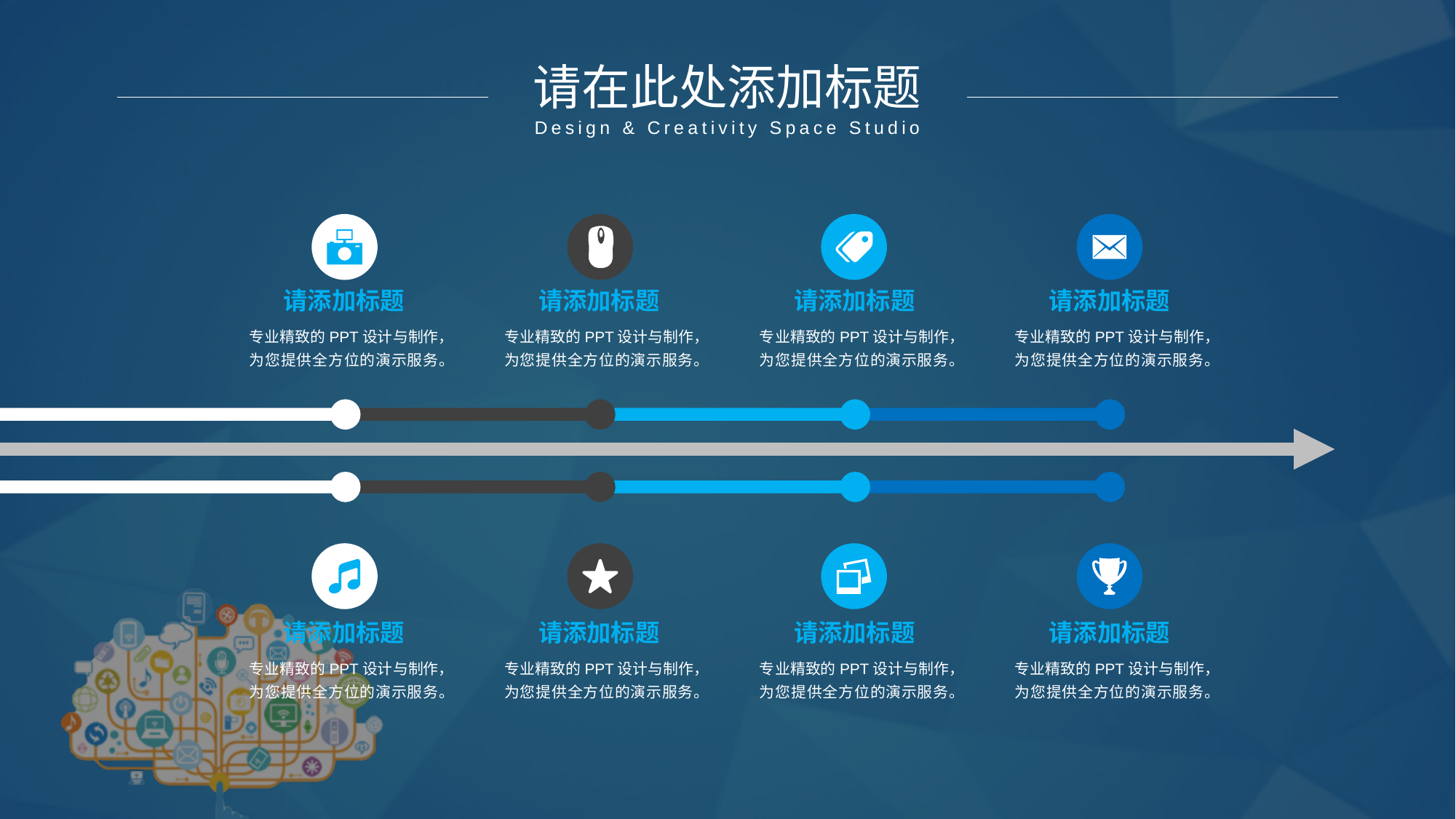

请在此处添加标题
Design & Creativity Space Studio

请添加标题
请添加标题
请添加标题
请添加标题
专业精致的PPT设计与制作，为您提供全方位的演示服务。
专业精致的PPT设计与制作，为您提供全方位的演示服务。
专业精致的PPT设计与制作，为您提供全方位的演示服务。
专业精致的PPT设计与制作，为您提供全方位的演示服务。

请添加标题
请添加标题
请添加标题
请添加标题
专业精致的PPT设计与制作，为您提供全方位的演示服务。
专业精致的PPT设计与制作，为您提供全方位的演示服务。
专业精致的PPT设计与制作，为您提供全方位的演示服务。
专业精致的PPT设计与制作，为您提供全方位的演示服务。